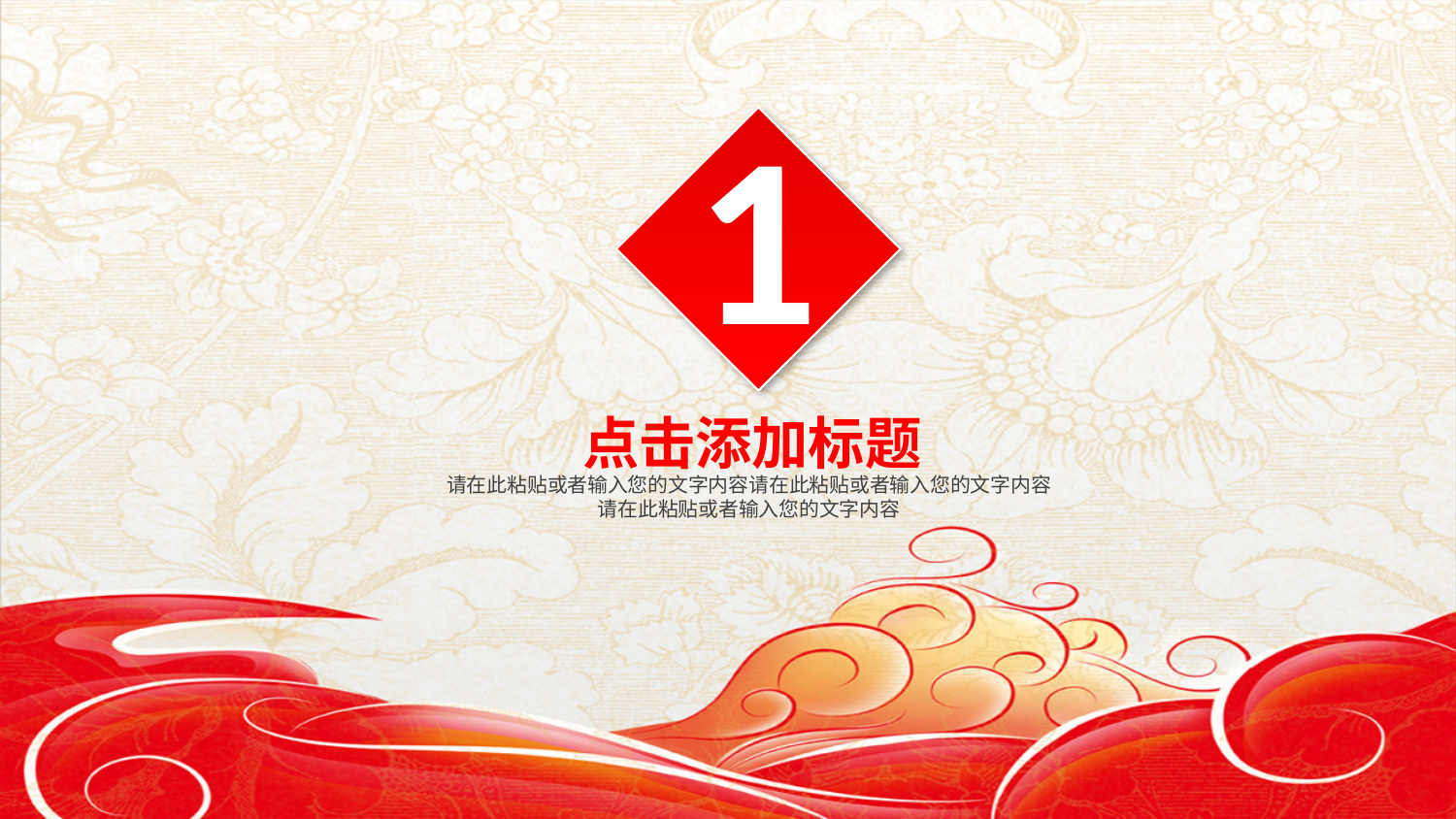

1

点击添加标题
请在此粘贴或者输入您的文字内容请在此粘贴或者输入您的文字内容
请在此粘贴或者输入您的文字内容